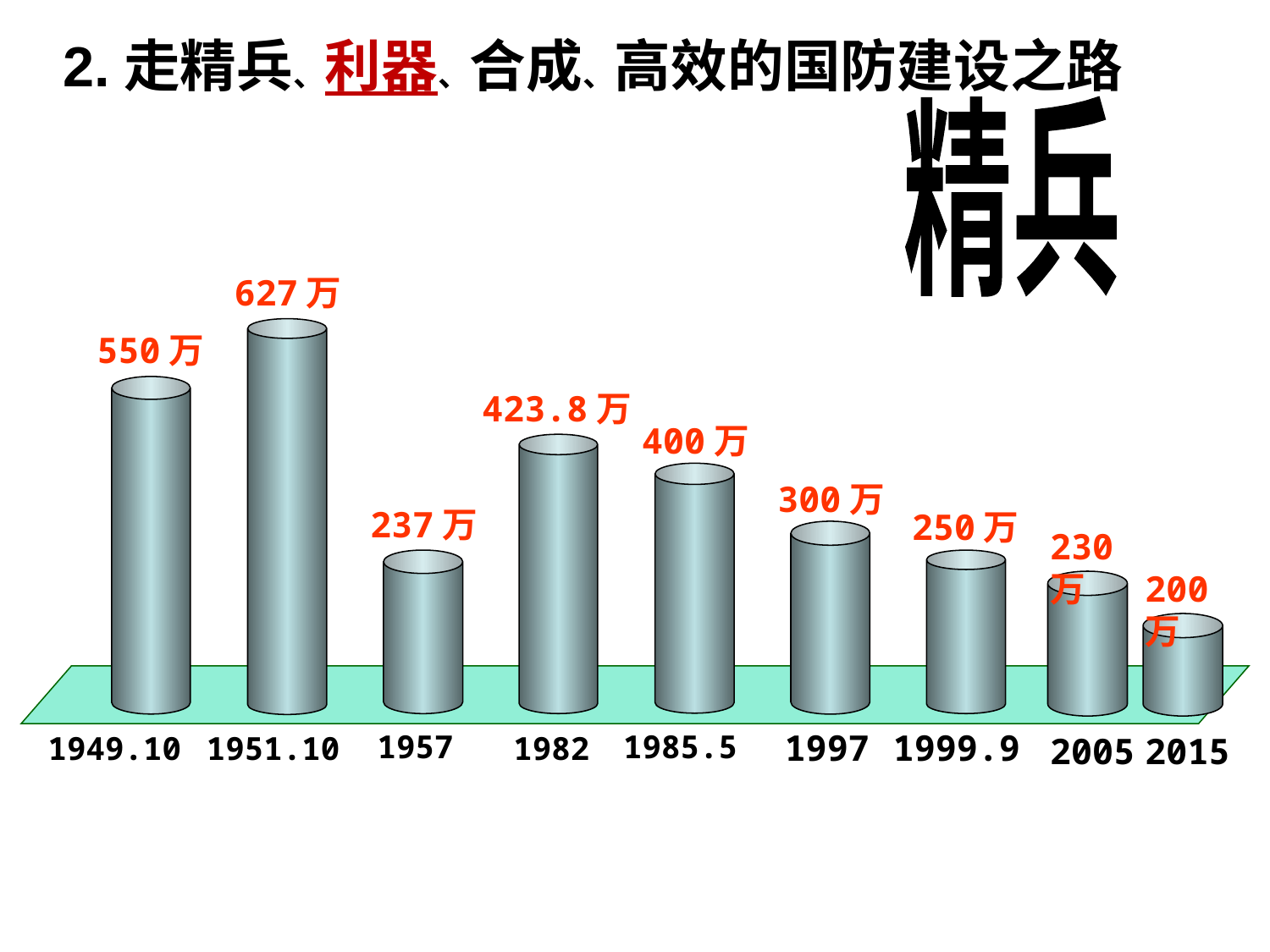

2.走精兵、利器、合成、高效的国防建设之路
精兵
627万

550万

423.8万
400万

300万
237万
250万
230万

200万

1957
1985.5
1997
1999.9
1949.10
1951.10
1982
2005
2015